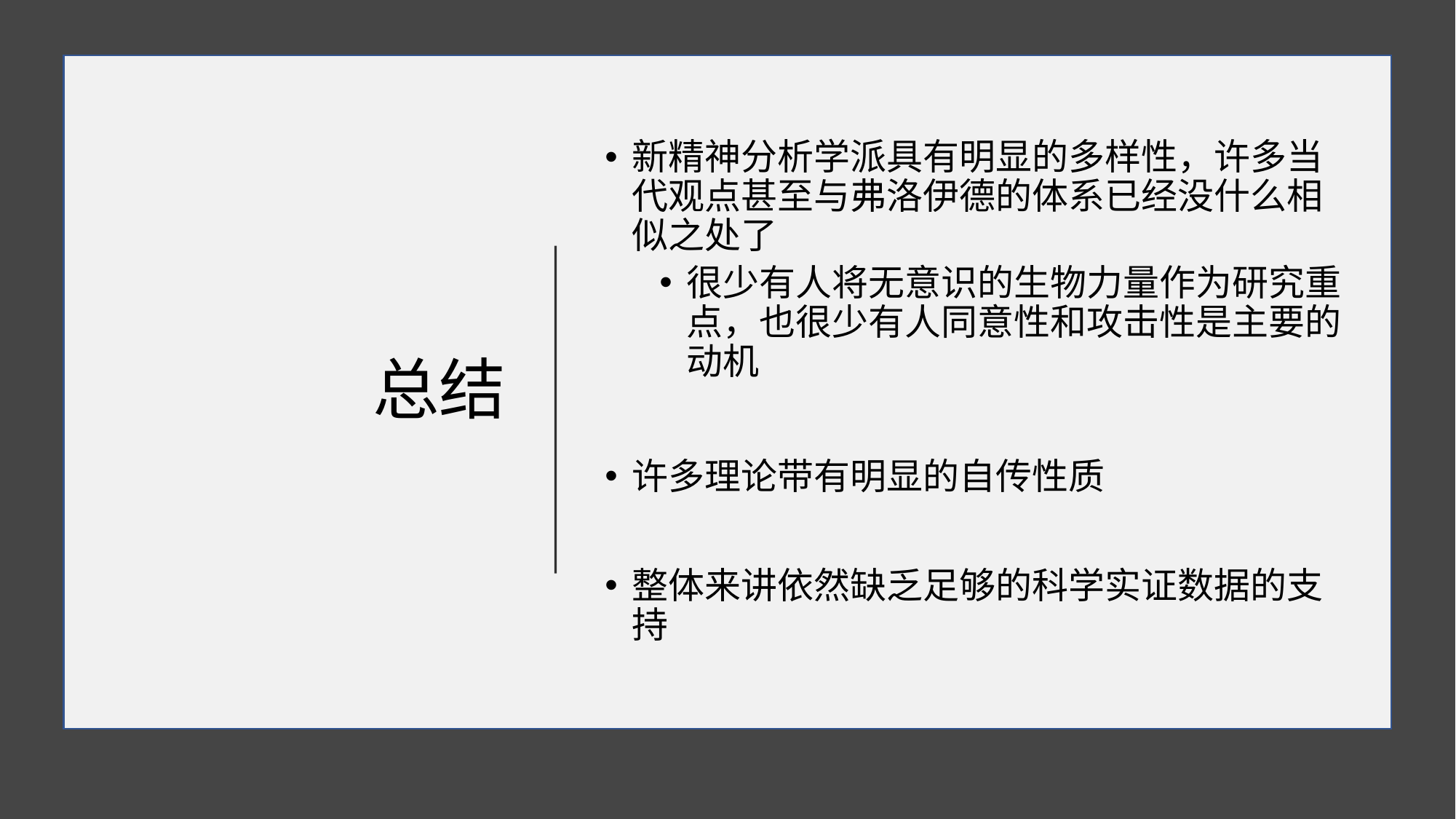

# 总结
新精神分析学派具有明显的多样性，许多当代观点甚至与弗洛伊德的体系已经没什么相似之处了
很少有人将无意识的生物力量作为研究重点，也很少有人同意性和攻击性是主要的动机

许多理论带有明显的自传性质

整体来讲依然缺乏足够的科学实证数据的支持